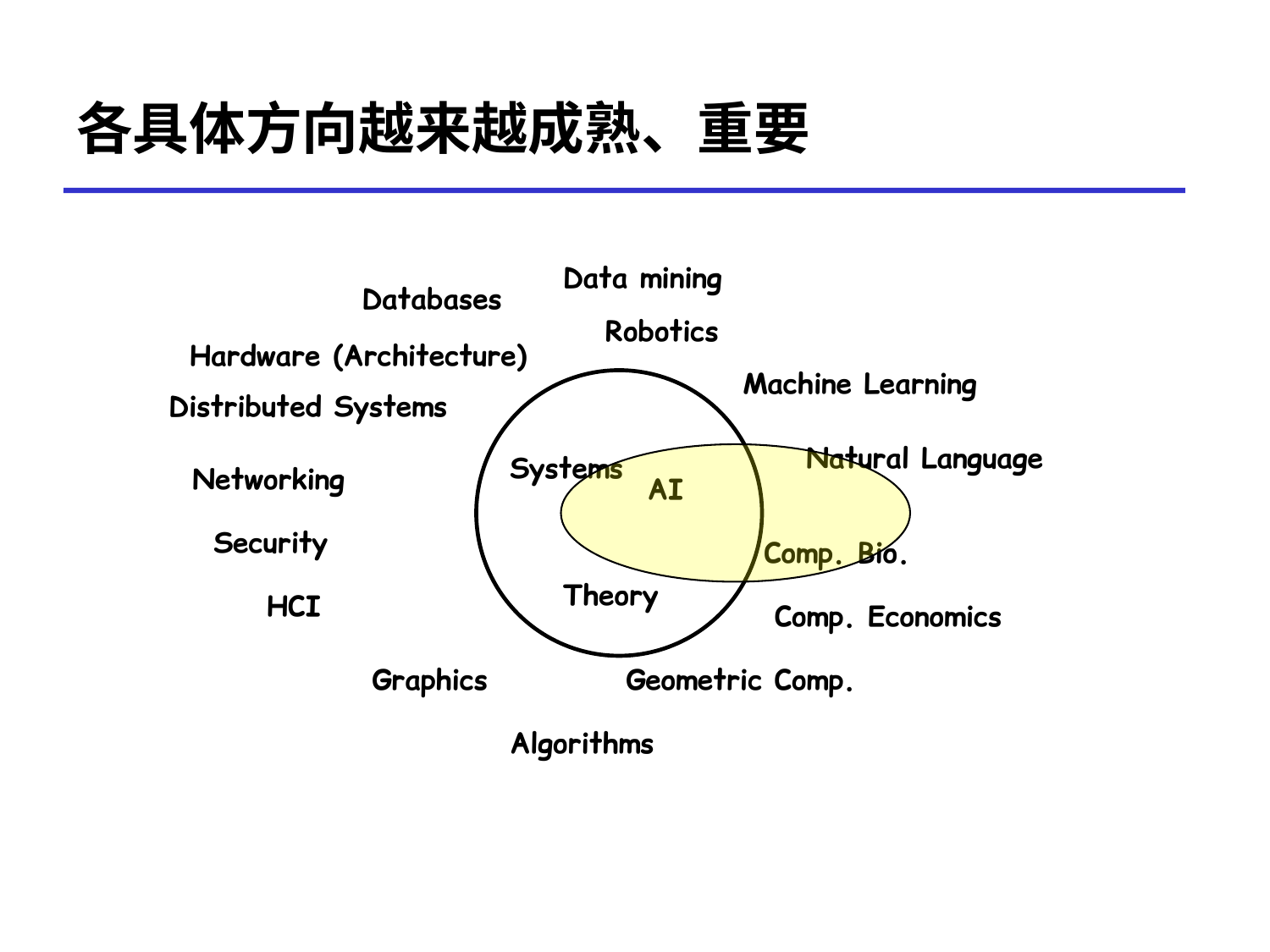

# 各具体方向越来越成熟、重要
Data mining
Databases
Robotics
Hardware (Architecture)
Machine Learning

Distributed Systems
Natural Language
Systems

Networking
AI
Security
Comp. Bio.
Theory
HCI
Comp. Economics
Graphics
Geometric Comp.
Algorithms